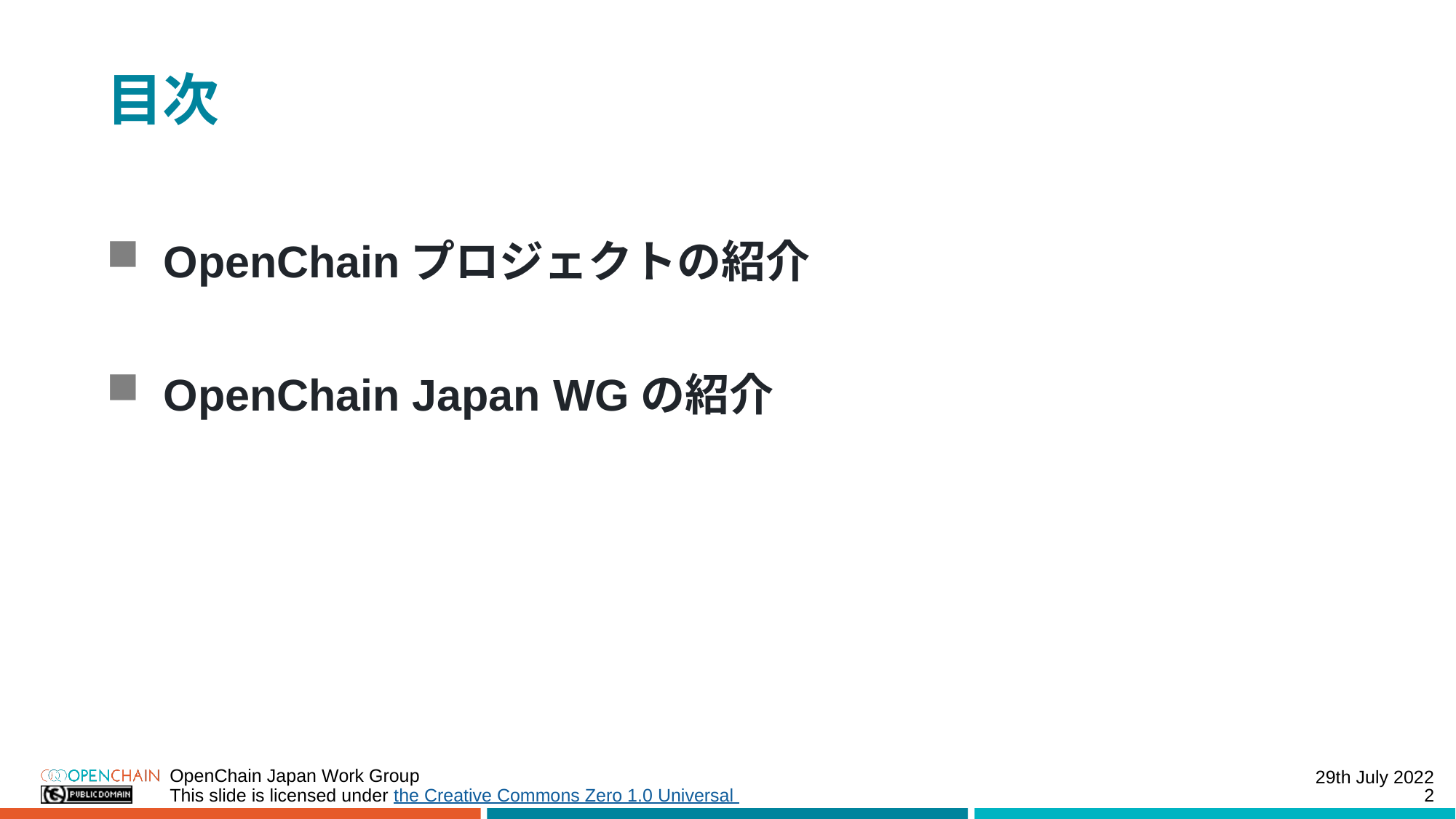

# 目次
OpenChainプロジェクトの紹介

OpenChain Japan WGの紹介
29th July 2022
OpenChain Japan Work Group
2